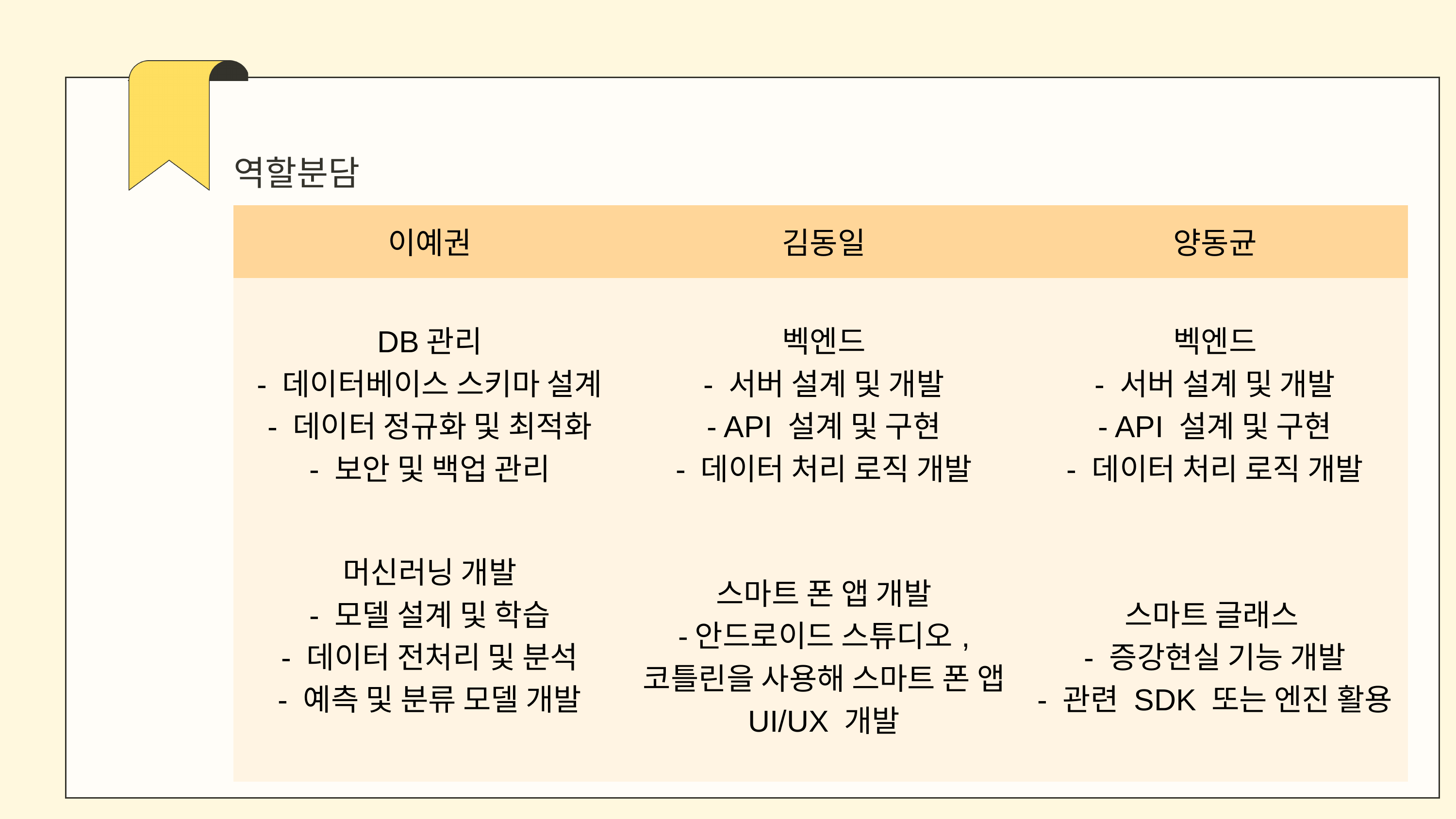

역할분담
| 이예권 | 김동일 | 양동균 |
| --- | --- | --- |
| DB관리 - 데이터베이스 스키마 설계 - 데이터 정규화 및 최적화 - 보안 및 백업 관리 | 벡엔드 - 서버 설계 및 개발 - API 설계 및 구현 - 데이터 처리 로직 개발 | 벡엔드 - 서버 설계 및 개발 - API 설계 및 구현 - 데이터 처리 로직 개발 |
| 머신러닝 개발 - 모델 설계 및 학습 - 데이터 전처리 및 분석 - 예측 및 분류 모델 개발 | 스마트 폰 앱 개발 -안드로이드 스튜디오, 코틀린을 사용해 스마트 폰 앱 UI/UX 개발 | 스마트 글래스 - 증강현실 기능 개발 - 관련 SDK 또는 엔진 활용 |